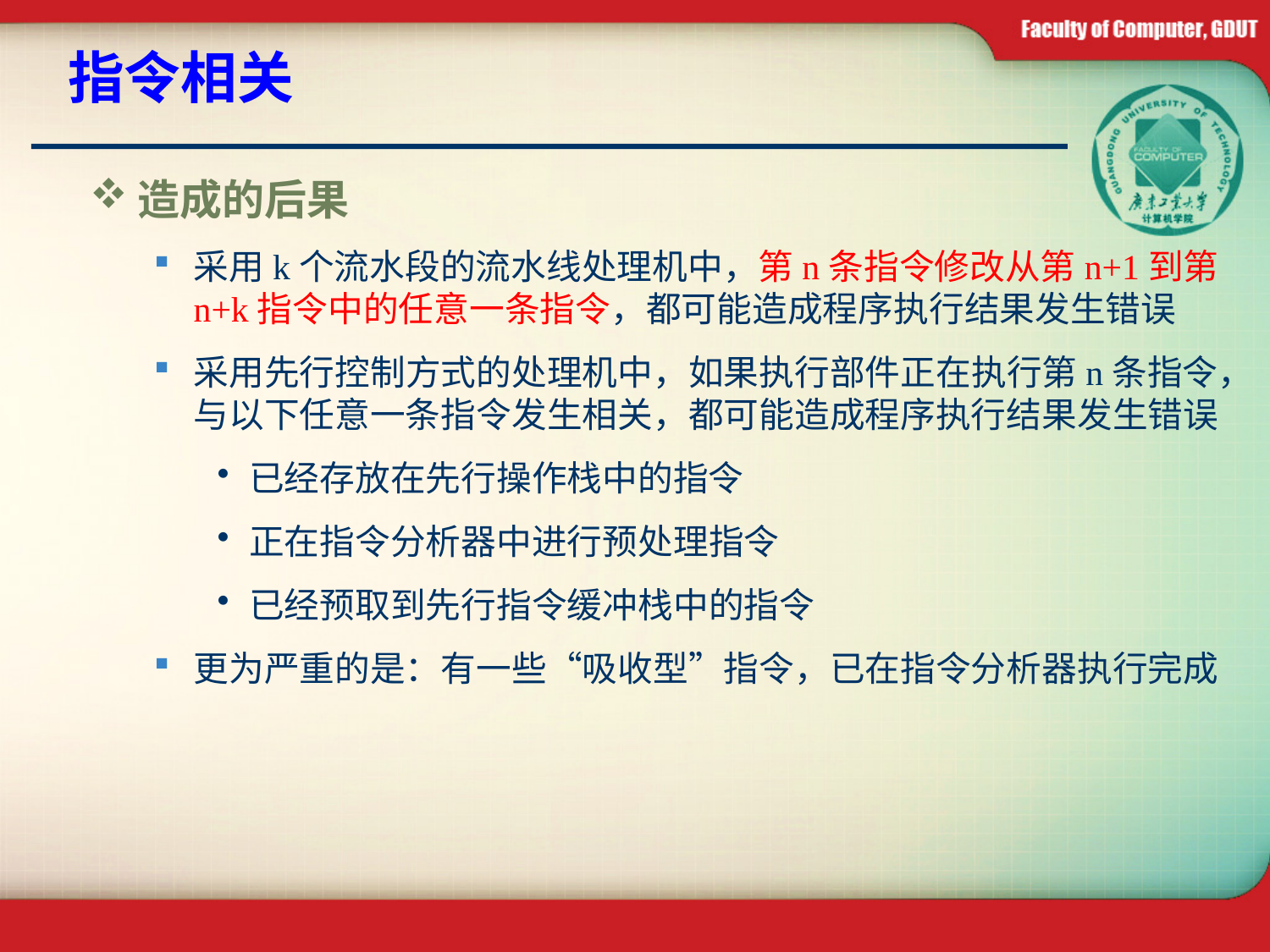

# 指令相关
造成的后果
采用k个流水段的流水线处理机中，第n条指令修改从第n+1到第n+k指令中的任意一条指令，都可能造成程序执行结果发生错误
采用先行控制方式的处理机中，如果执行部件正在执行第n条指令，与以下任意一条指令发生相关，都可能造成程序执行结果发生错误
已经存放在先行操作栈中的指令
正在指令分析器中进行预处理指令
已经预取到先行指令缓冲栈中的指令
更为严重的是：有一些“吸收型”指令，已在指令分析器执行完成